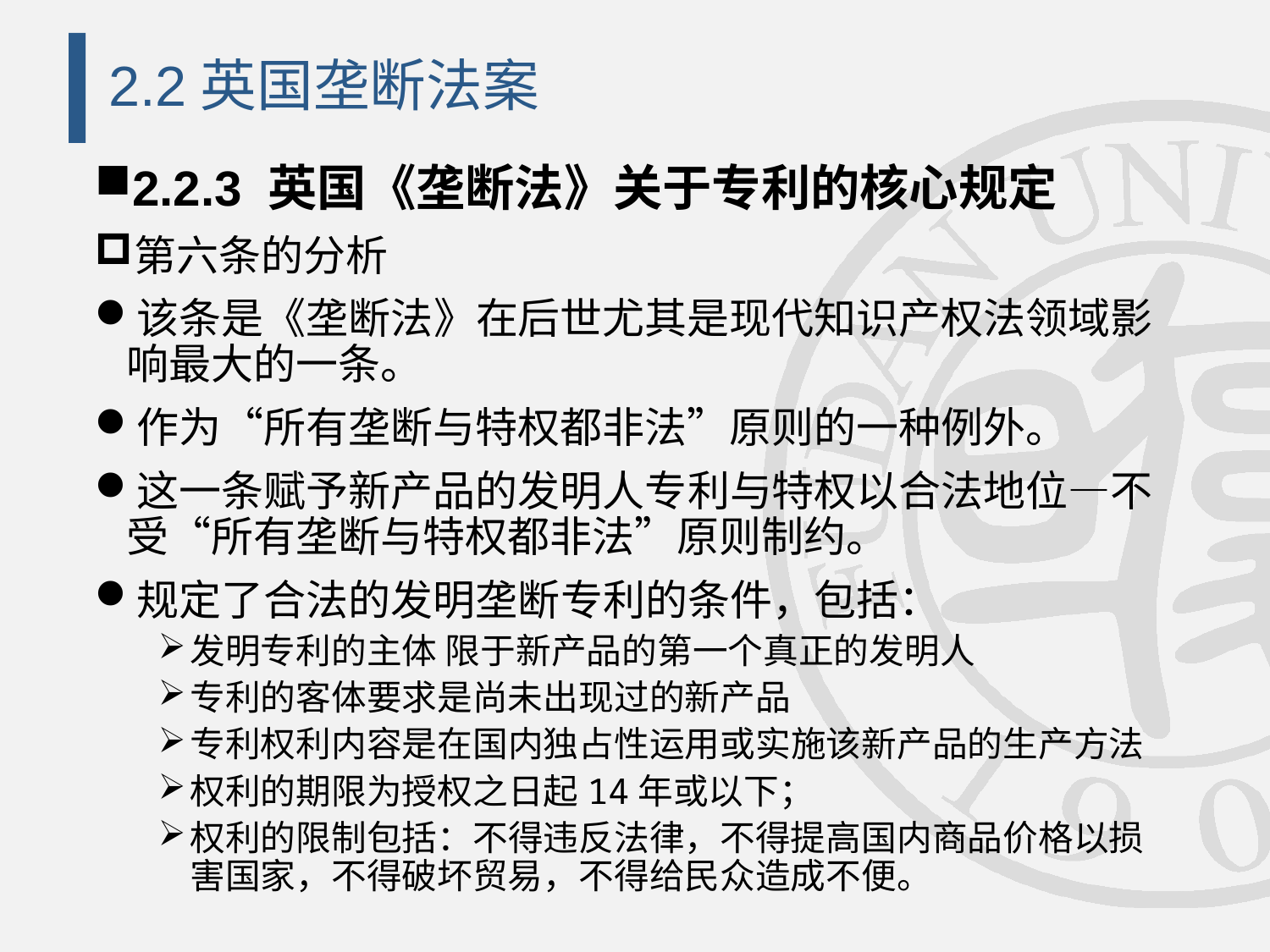

# 2.2英国垄断法案
2.2.3 英国《垄断法》关于专利的核心规定
第六条的分析
该条是《垄断法》在后世尤其是现代知识产权法领域影响最大的一条。
作为“所有垄断与特权都非法”原则的一种例外。
这一条赋予新产品的发明人专利与特权以合法地位—不受“所有垄断与特权都非法”原则制约。
规定了合法的发明垄断专利的条件，包括：
发明专利的主体 限于新产品的第一个真正的发明人
专利的客体要求是尚未出现过的新产品
专利权利内容是在国内独占性运用或实施该新产品的生产方法
权利的期限为授权之日起14年或以下；
权利的限制包括：不得违反法律，不得提高国内商品价格以损害国家，不得破坏贸易，不得给民众造成不便。